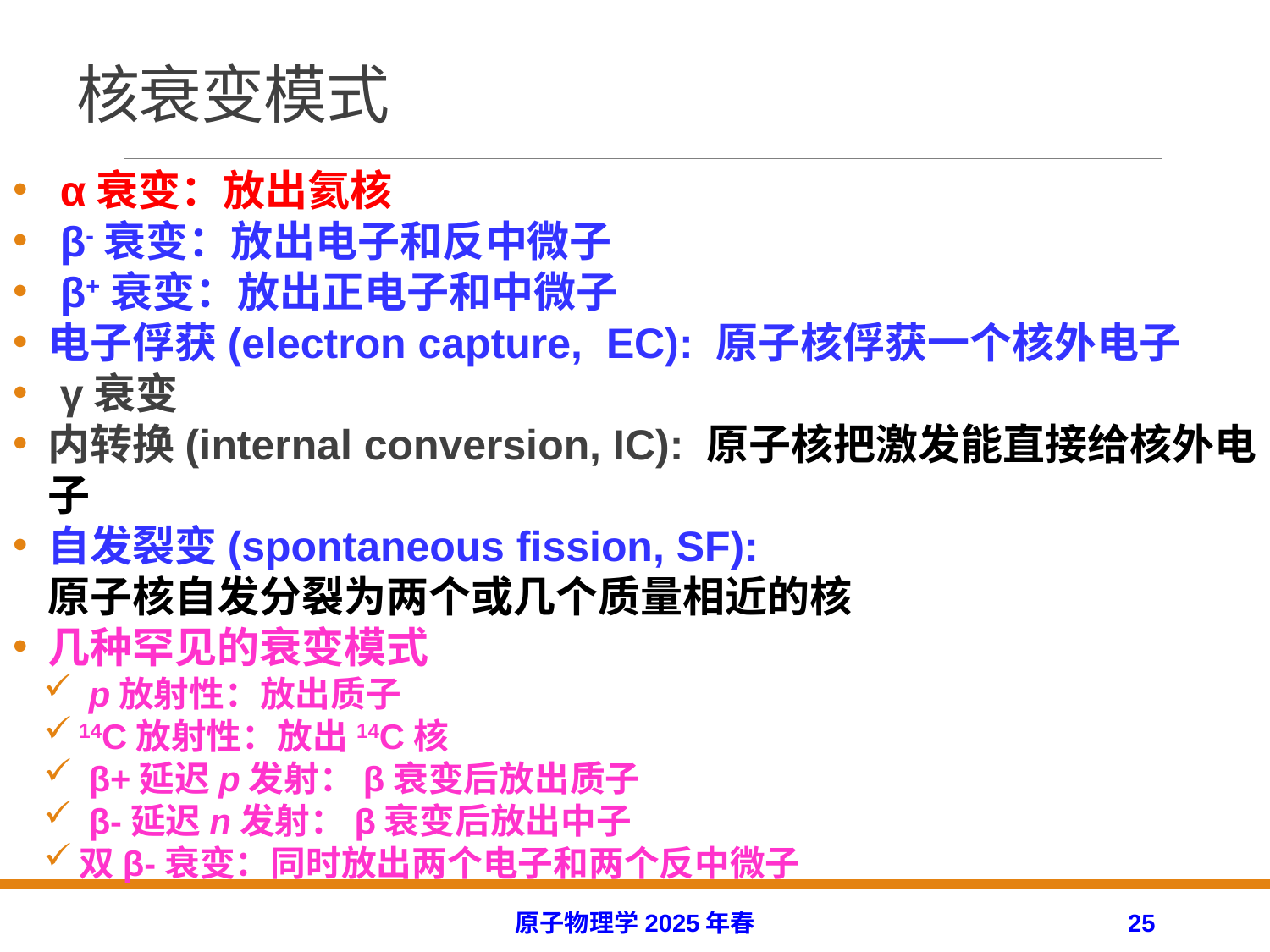

# 核衰变模式
 α衰变：放出氦核
 β-衰变：放出电子和反中微子
 β+衰变：放出正电子和中微子
电子俘获(electron capture,  EC): 原子核俘获一个核外电子
 γ衰变
内转换(internal conversion, IC): 原子核把激发能直接给核外电子
自发裂变(spontaneous fission, SF):
原子核自发分裂为两个或几个质量相近的核
几种罕见的衰变模式
 p放射性：放出质子
14C放射性：放出14C核
 β+延迟p发射：β衰变后放出质子
 β-延迟n发射：β衰变后放出中子
双β-衰变：同时放出两个电子和两个反中微子
原子物理学2025年春
25